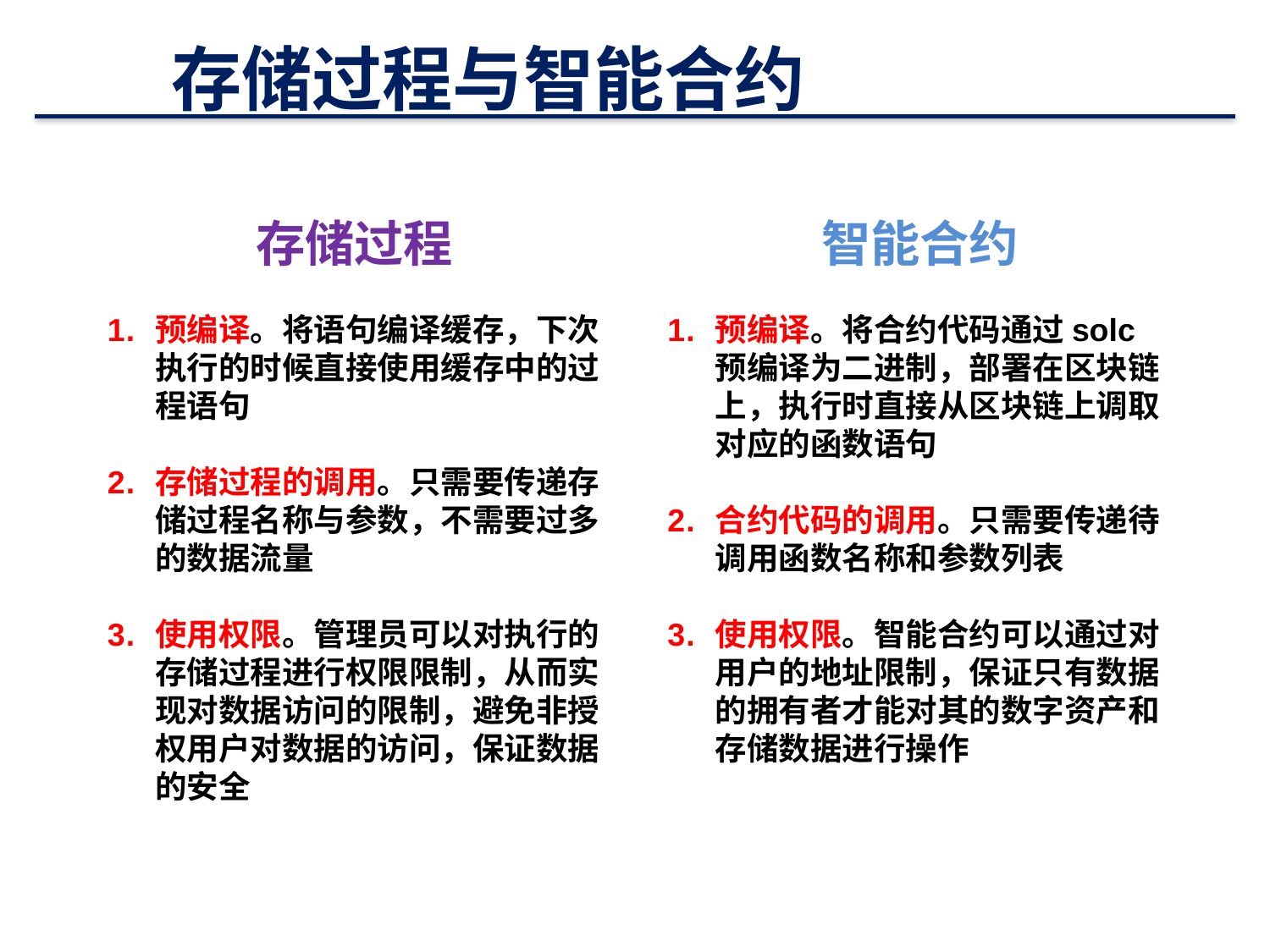

# 存储过程与智能合约
存储过程

预编译。将语句编译缓存，下次执行的时候直接使用缓存中的过程语句

存储过程的调用。只需要传递存储过程名称与参数，不需要过多的数据流量

使用权限。管理员可以对执行的存储过程进行权限限制，从而实现对数据访问的限制，避免非授权用户对数据的访问，保证数据的安全

智能合约

预编译。将合约代码通过solc预编译为二进制，部署在区块链上，执行时直接从区块链上调取对应的函数语句

合约代码的调用。只需要传递待调用函数名称和参数列表

使用权限。智能合约可以通过对用户的地址限制，保证只有数据的拥有者才能对其的数字资产和存储数据进行操作